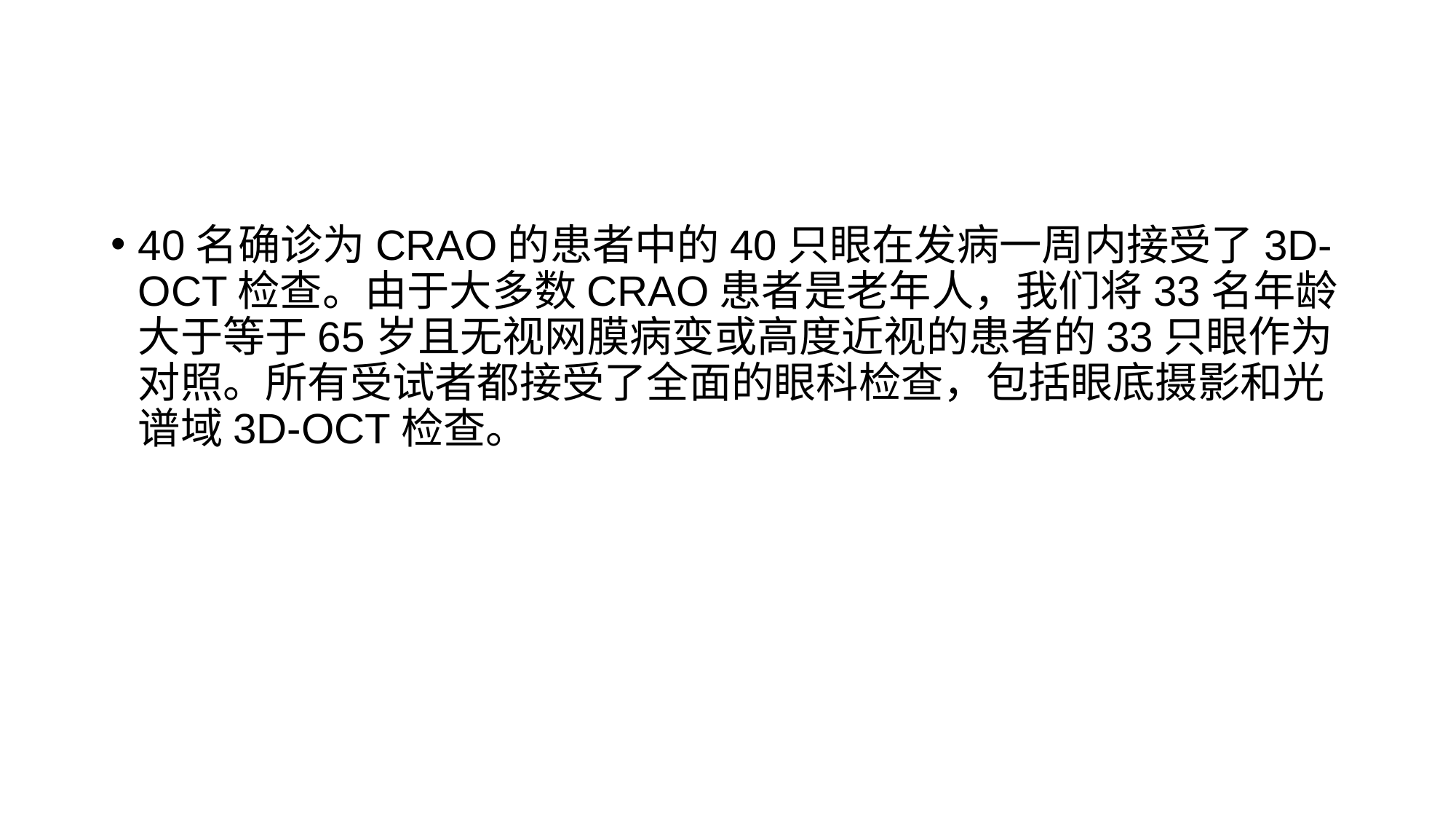

#
40名确诊为CRAO的患者中的40只眼在发病一周内接受了3D-OCT检查。由于大多数CRAO患者是老年人，我们将33名年龄大于等于65岁且无视网膜病变或高度近视的患者的33只眼作为对照。所有受试者都接受了全面的眼科检查，包括眼底摄影和光谱域3D-OCT检查。